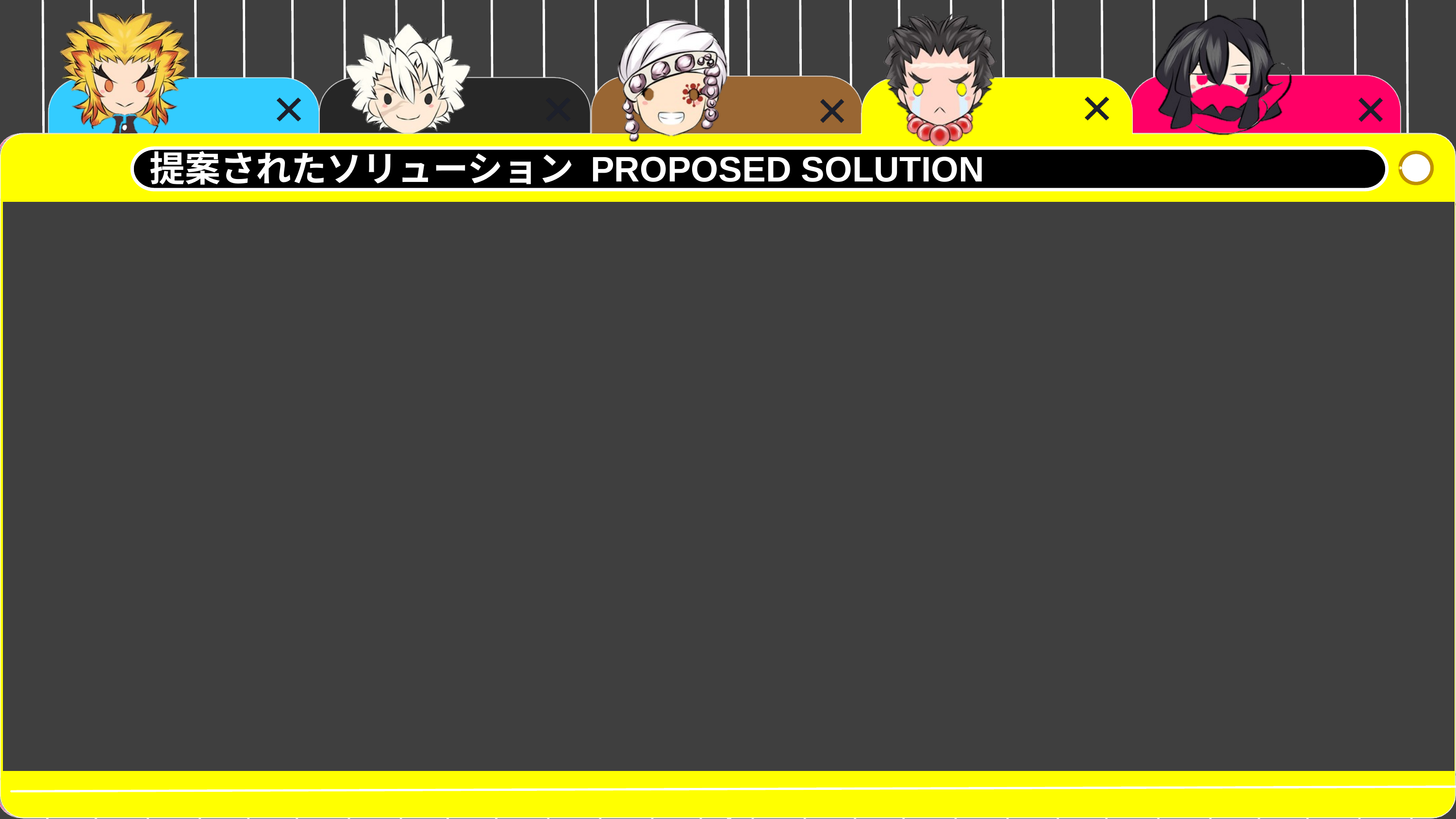

アーキテクチャ図とユーザーフローARCHITECTURE DIAGRAM AND USER FLOW
提案されたソリューション PROPOSED SOLUTION